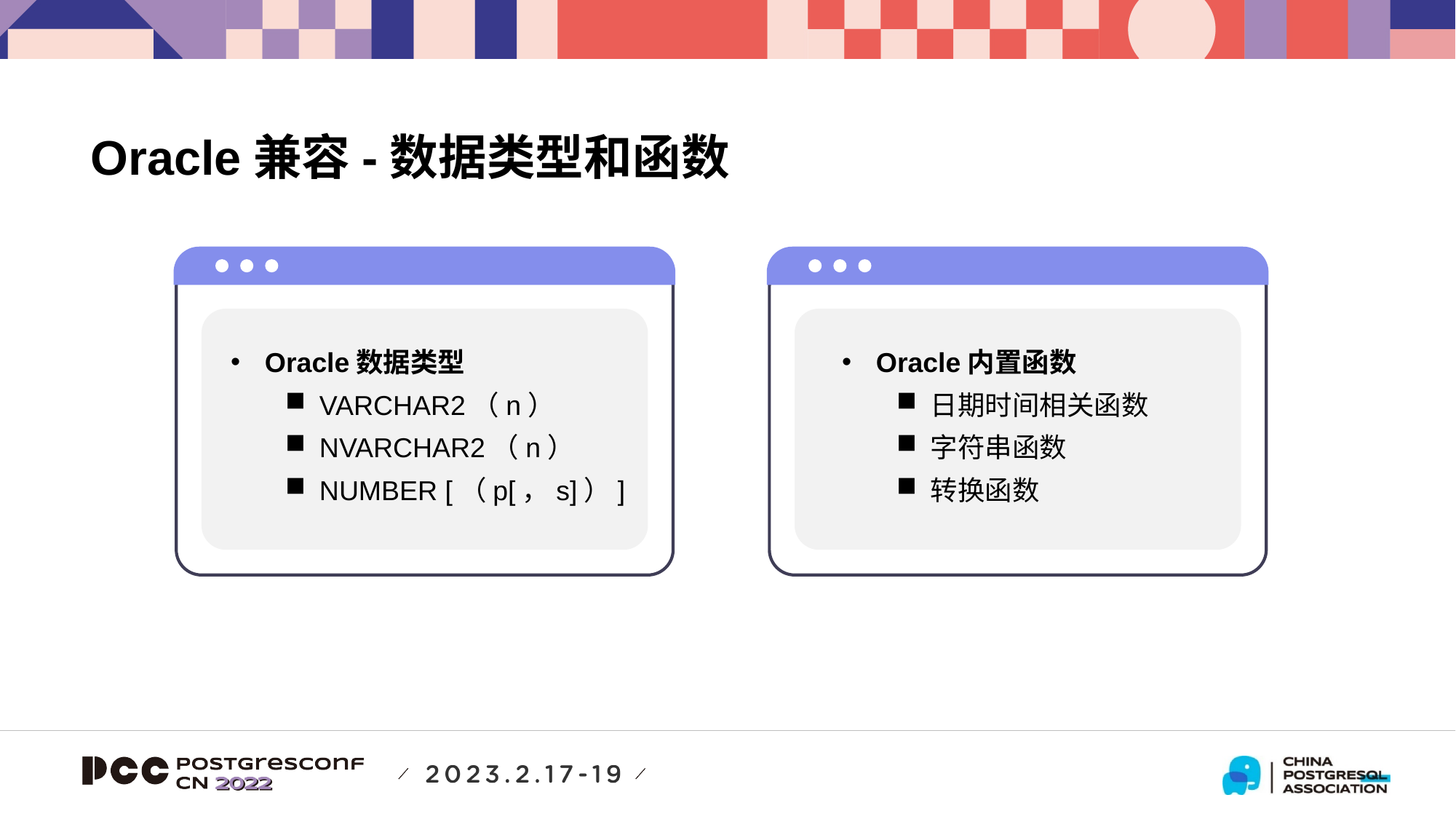

Oracle兼容-数据类型和函数

Oracle数据类型
VARCHAR2（n）
NVARCHAR2（n）
NUMBER [（p[，s]）]
Oracle内置函数
日期时间相关函数
字符串函数
转换函数